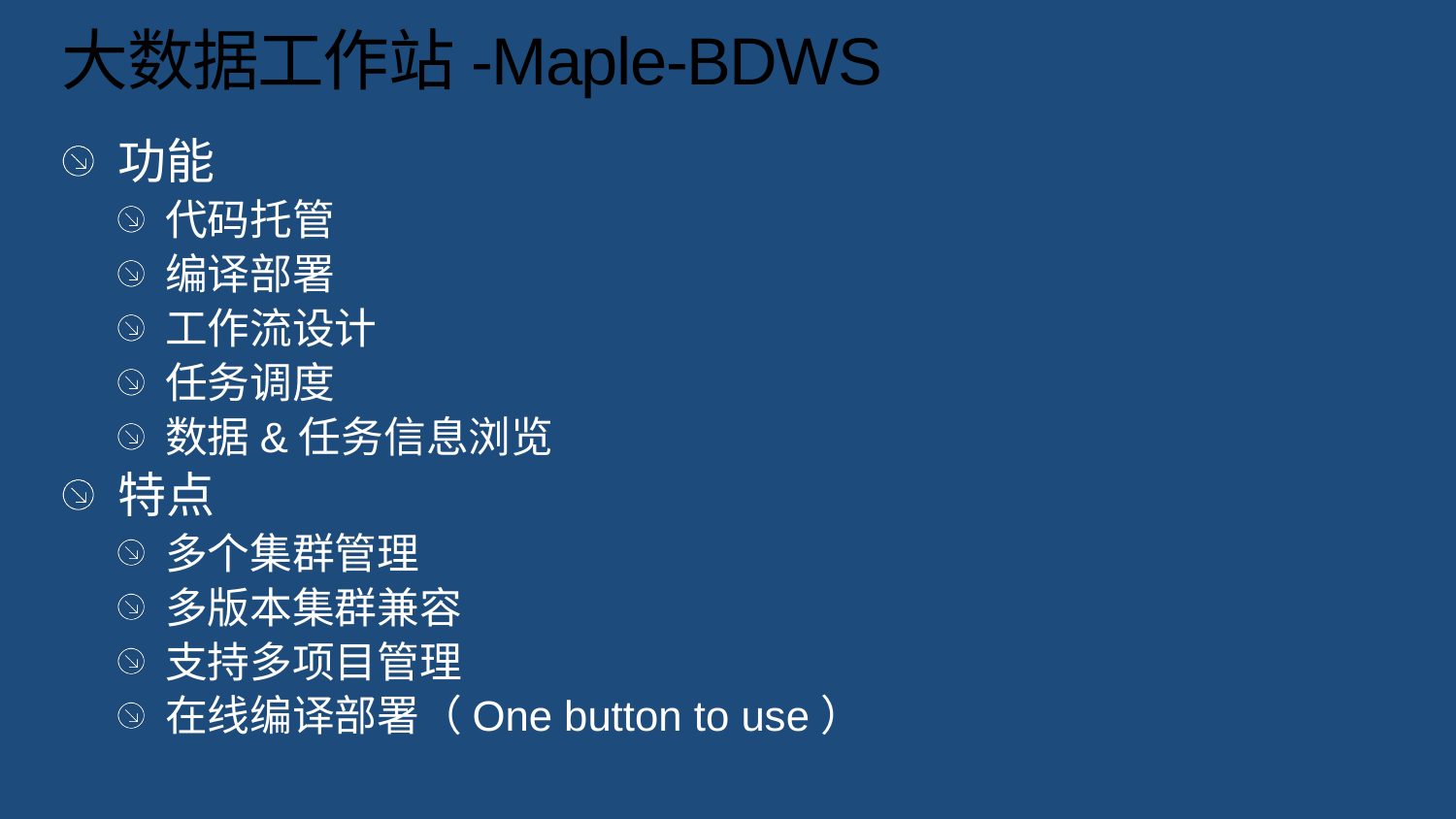

# 大数据工作站-Maple-BDWS
功能
代码托管
编译部署
工作流设计
任务调度
数据&任务信息浏览
特点
多个集群管理
多版本集群兼容
支持多项目管理
在线编译部署（One button to use）